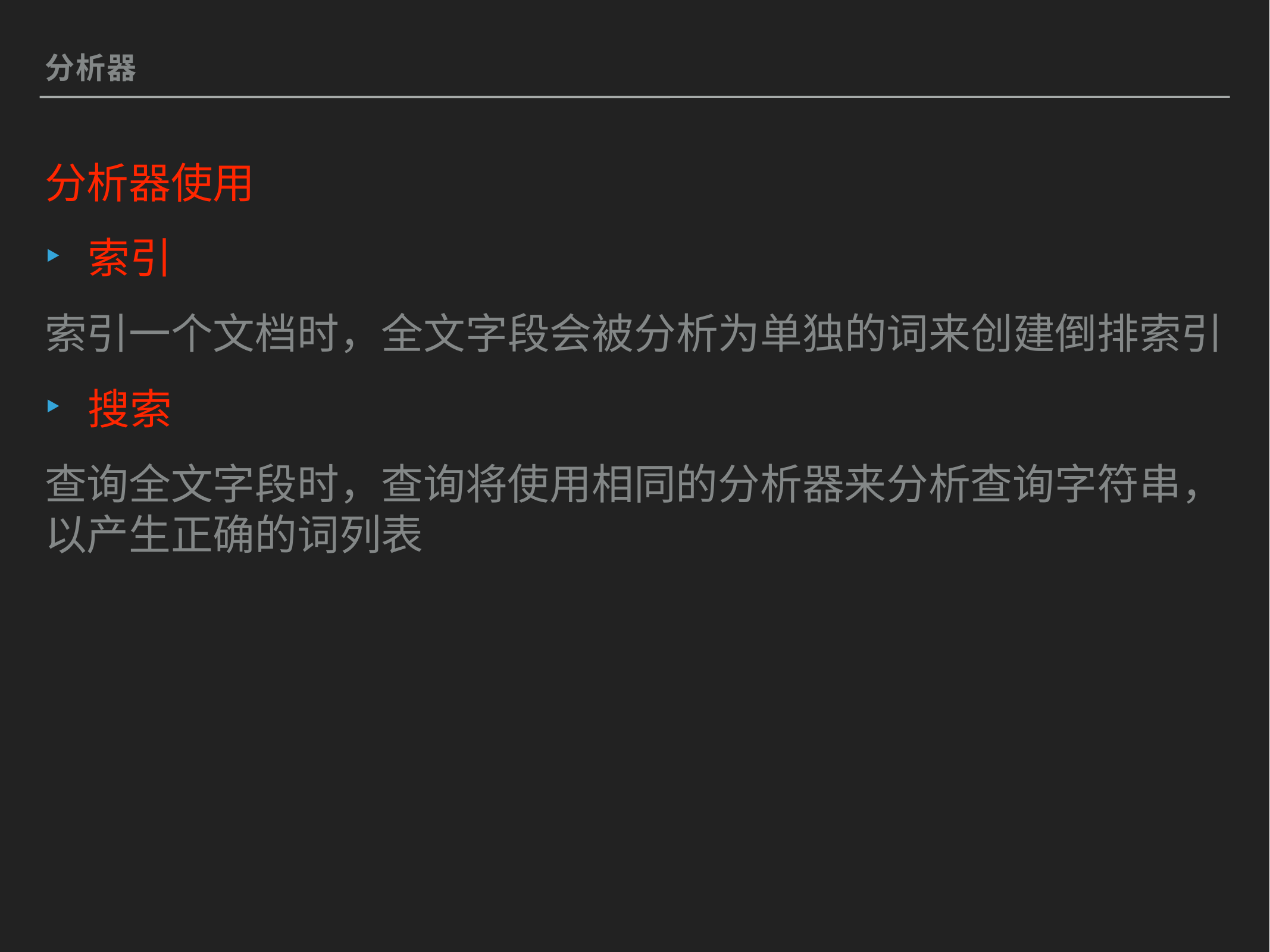

分析器
分析器使用
索引
索引一个文档时，全文字段会被分析为单独的词来创建倒排索引
搜索
查询全文字段时，查询将使用相同的分析器来分析查询字符串，以产生正确的词列表